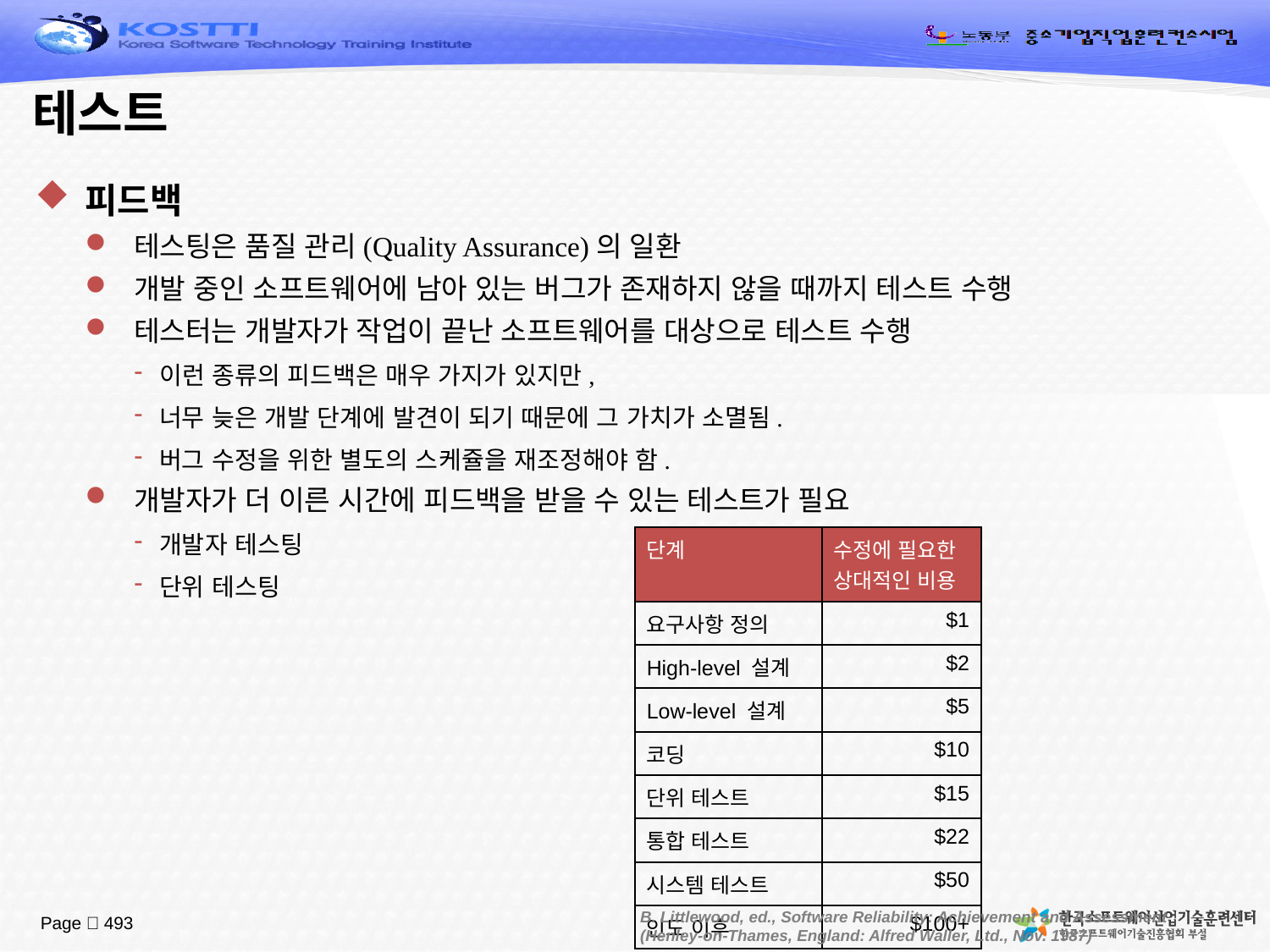

# 테스트
피드백
테스팅은 품질 관리(Quality Assurance)의 일환
개발 중인 소프트웨어에 남아 있는 버그가 존재하지 않을 때까지 테스트 수행
테스터는 개발자가 작업이 끝난 소프트웨어를 대상으로 테스트 수행
이런 종류의 피드백은 매우 가지가 있지만,
너무 늦은 개발 단계에 발견이 되기 때문에 그 가치가 소멸됨.
버그 수정을 위한 별도의 스케쥴을 재조정해야 함.
개발자가 더 이른 시간에 피드백을 받을 수 있는 테스트가 필요
개발자 테스팅
단위 테스팅
| 단계 | 수정에 필요한 상대적인 비용 |
| --- | --- |
| 요구사항 정의 | $1 |
| High-level 설계 | $2 |
| Low-level 설계 | $5 |
| 코딩 | $10 |
| 단위 테스트 | $15 |
| 통합 테스트 | $22 |
| 시스템 테스트 | $50 |
| 인도 이후 | $100+ |
B. Littlewood, ed., Software Reliability: Achievement and Assessment
(Henley-on-Thames, England: Alfred Waller, Ltd., Nov. 1987)